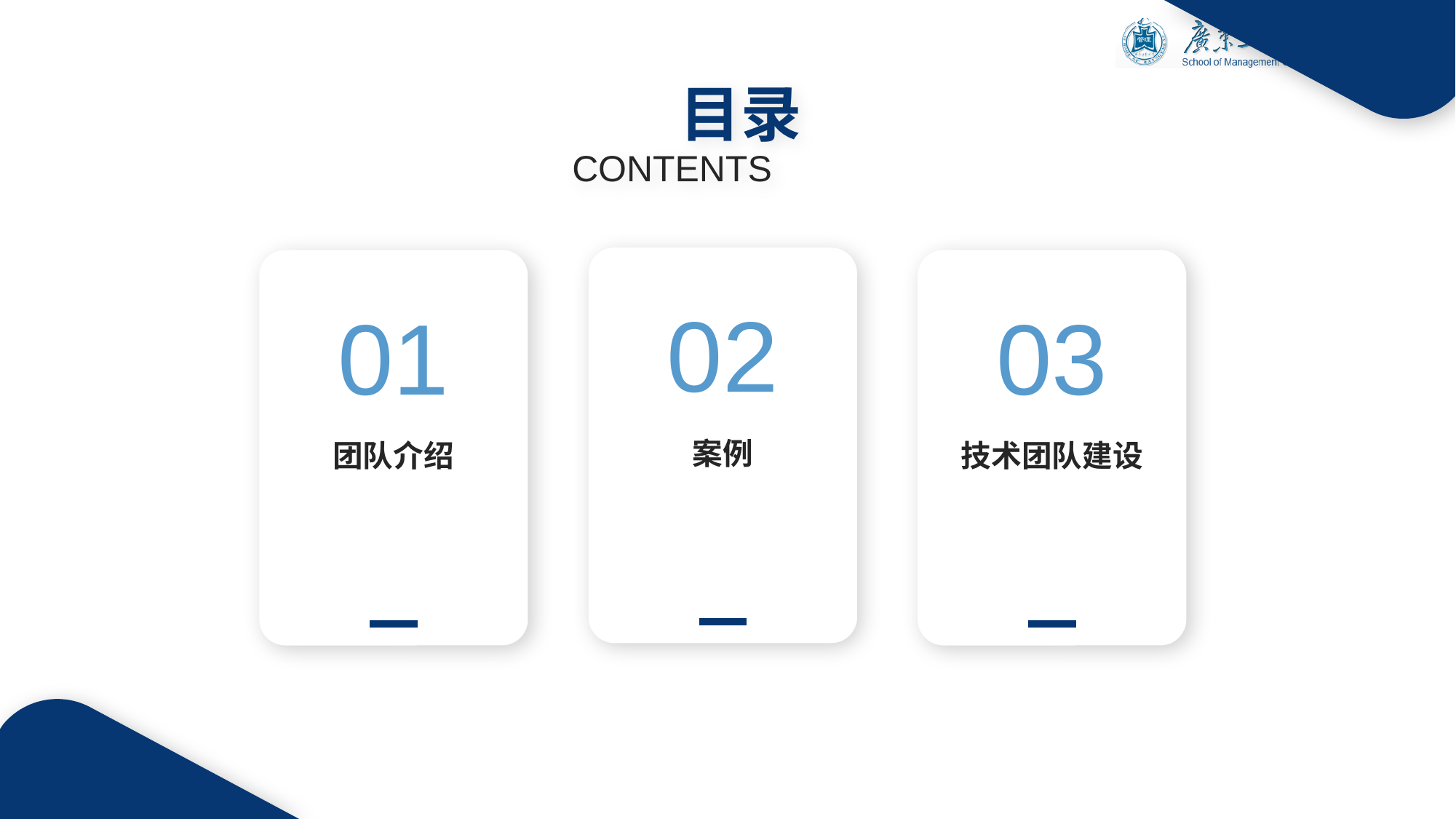

目录
CONTENTS

02
案例

01
团队介绍

03
技术团队建设